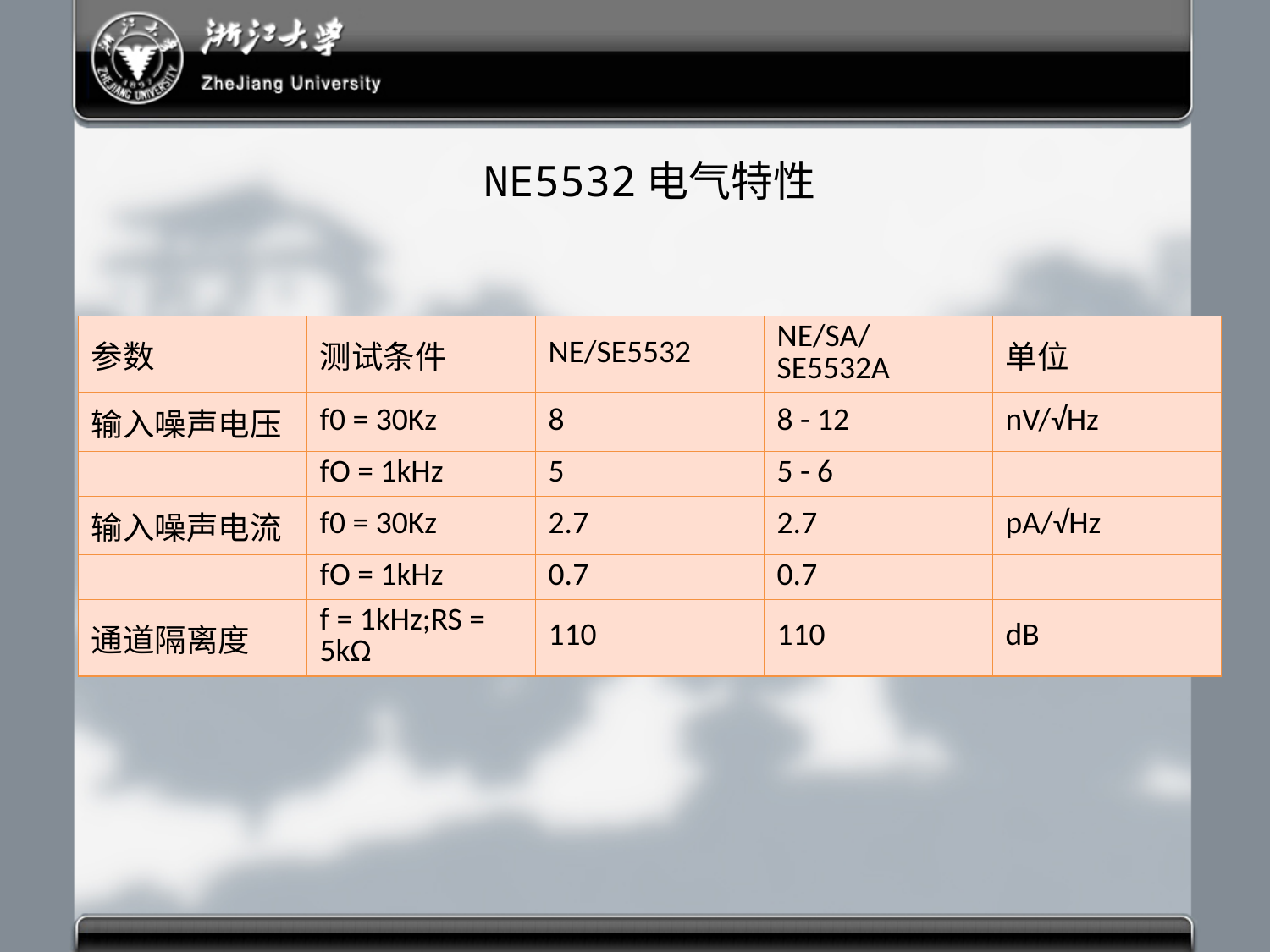

NE5532电气特性
| 参数 | 测试条件 | NE/SE5532 | NE/SA/SE5532A | 单位 |
| --- | --- | --- | --- | --- |
| 输入噪声电压 | f0 = 30Kz | 8 | 8 - 12 | nV/√Hz |
| ​ | fO = 1kHz | 5 | 5 - 6 | ​ |
| 输入噪声电流 | f0 = 30Kz | 2.7 | 2.7 | pA/√Hz |
| ​ | fO = 1kHz | 0.7 | 0.7 | ​ |
| 通道隔离度 | f = 1kHz;RS = 5kΩ | 110 | 110 | dB |